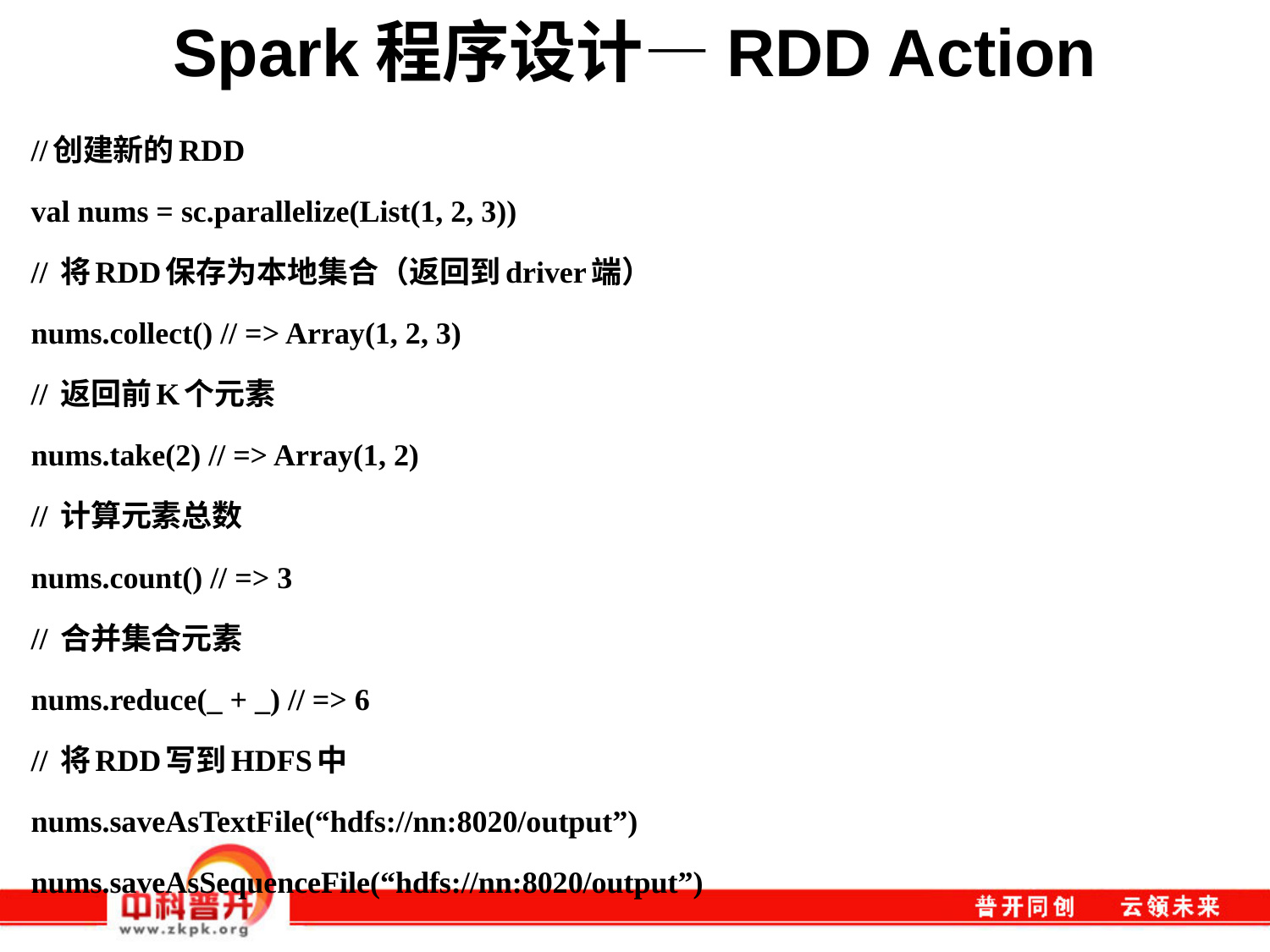

# Spark程序设计—RDD Action
//创建新的RDD
val nums = sc.parallelize(List(1, 2, 3))
// 将RDD保存为本地集合（返回到driver端）
nums.collect() // => Array(1, 2, 3)
// 返回前K个元素
nums.take(2) // => Array(1, 2)
// 计算元素总数
nums.count() // => 3
// 合并集合元素
nums.reduce(_ + _) // => 6
// 将RDD写到HDFS中
nums.saveAsTextFile(“hdfs://nn:8020/output”)
nums.saveAsSequenceFile(“hdfs://nn:8020/output”)